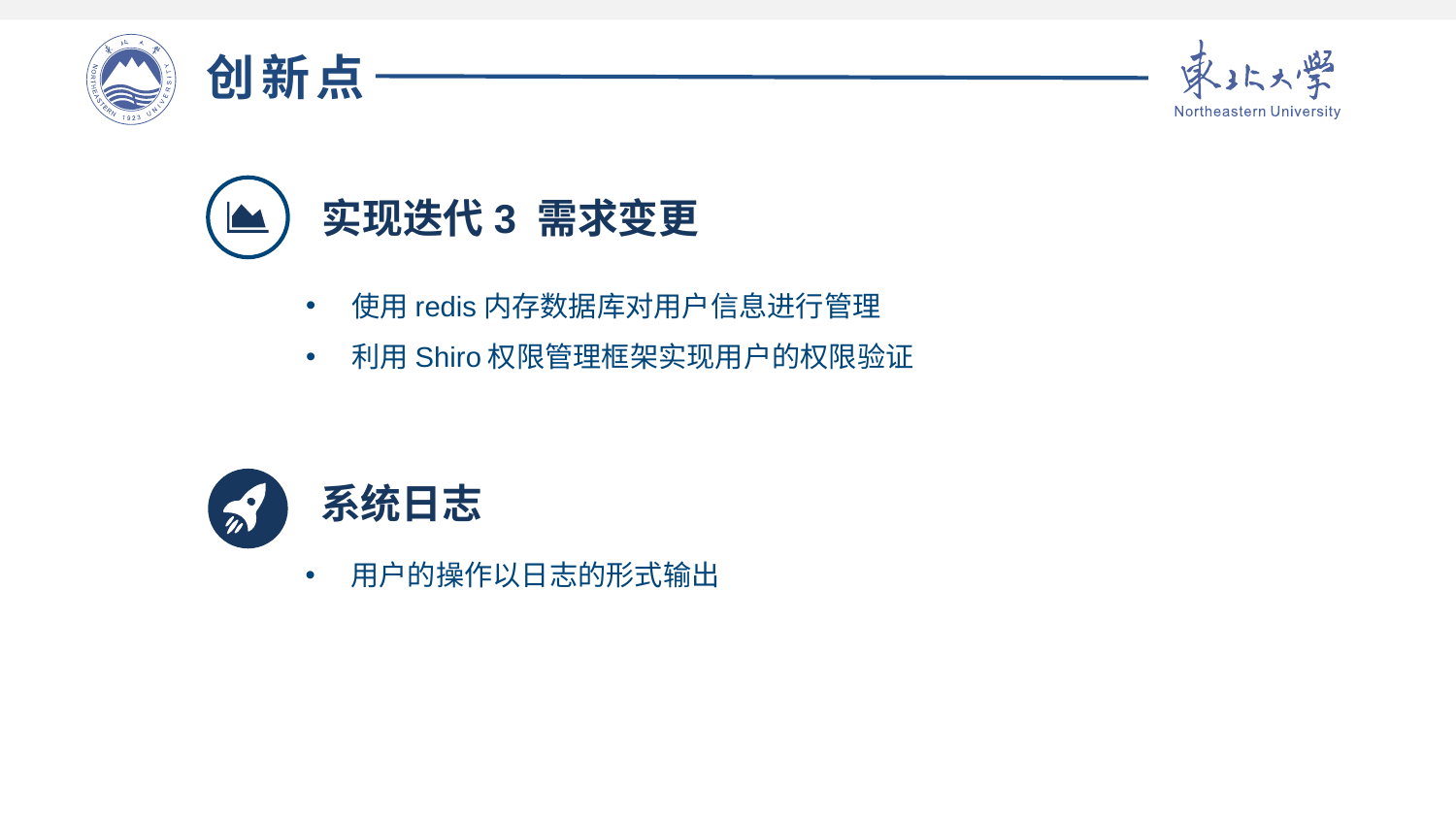

创新点

实现迭代3 需求变更
使用redis内存数据库对用户信息进行管理
利用Shiro权限管理框架实现用户的权限验证

系统日志
用户的操作以日志的形式输出